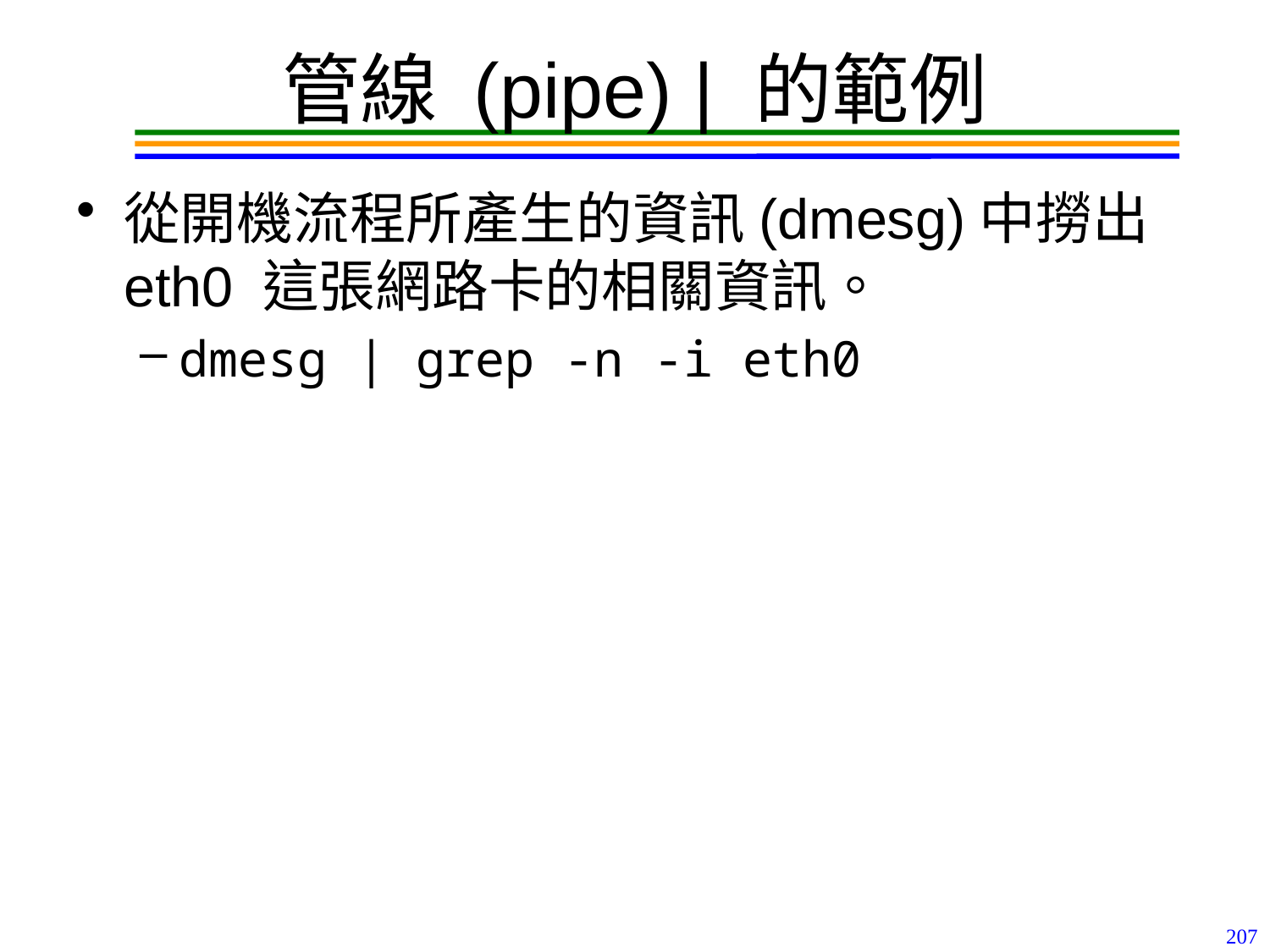

# 管線 (pipe) | 的範例
從開機流程所產生的資訊(dmesg)中撈出 eth0 這張網路卡的相關資訊。
dmesg | grep -n -i eth0

207